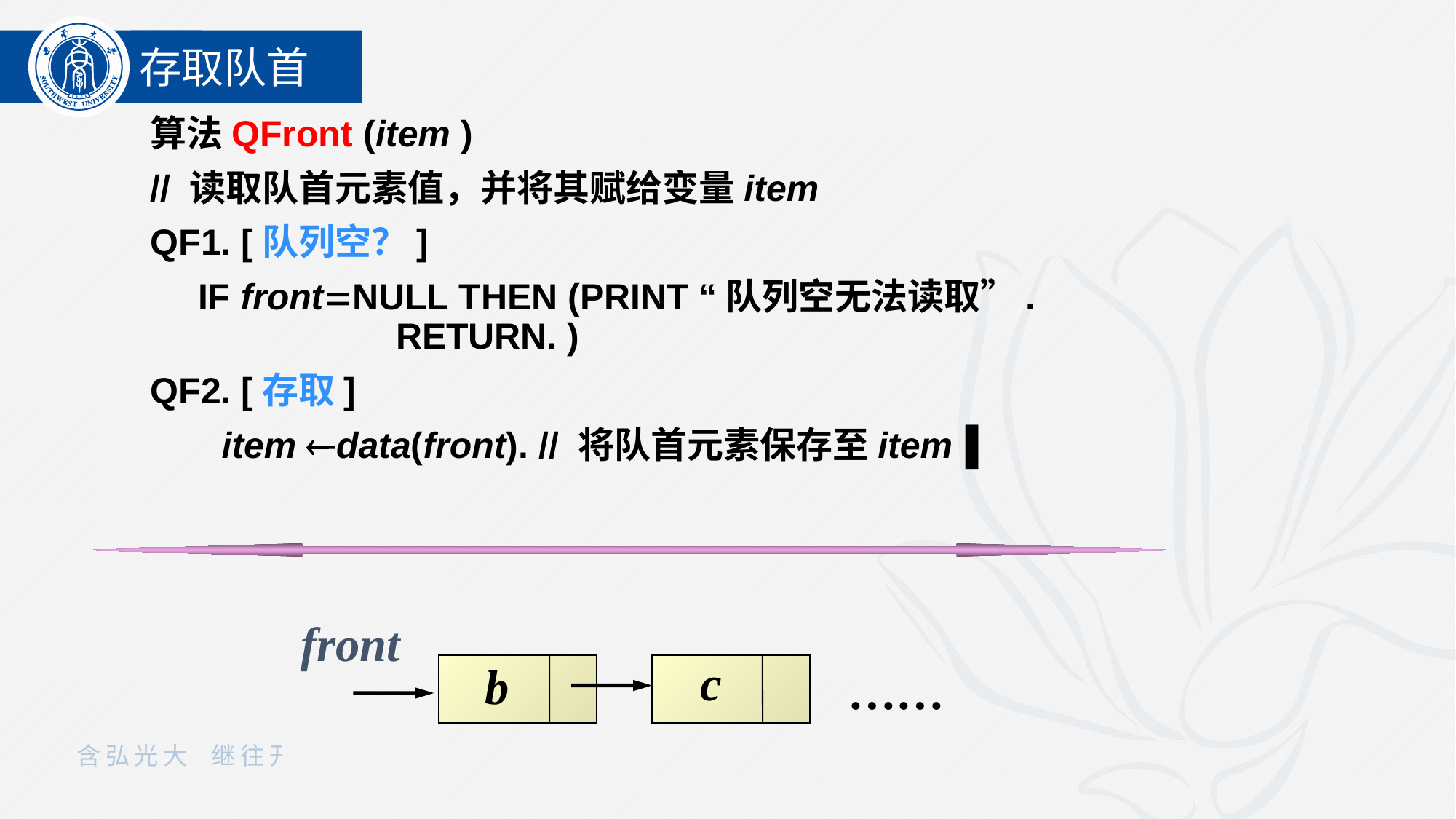

存取队首
算法QFront (item )
// 读取队首元素值，并将其赋给变量item
QF1. [队列空？]
	  IF front=NULL THEN (PRINT “队列空无法读取”.     		RETURN. )
QF2. [存取]
       item ←data(front). // 将队首元素保存至item▐

front
c
b

……